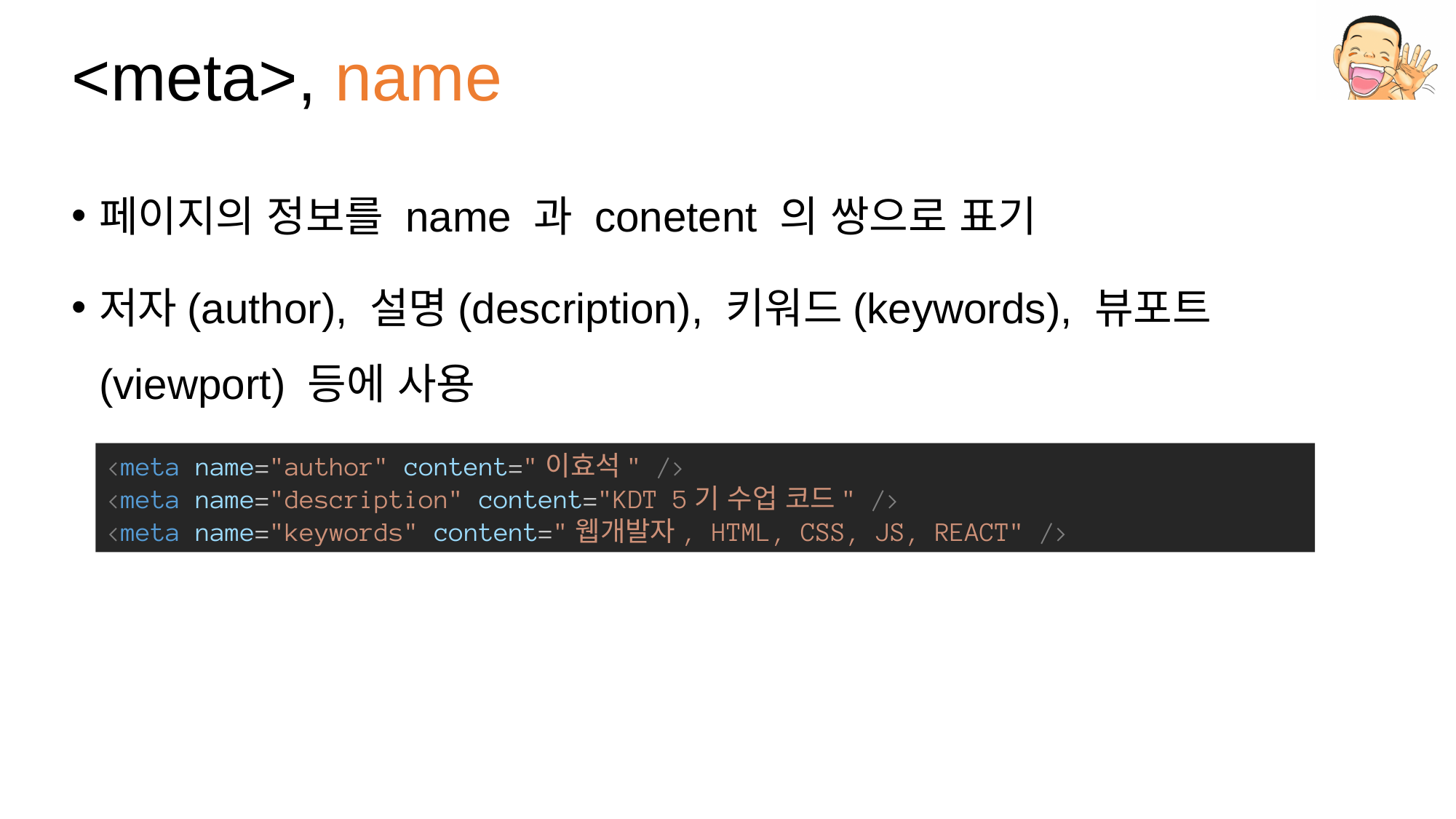

# <meta>, name
페이지의 정보를 name 과 conetent 의 쌍으로 표기
저자(author), 설명(description), 키워드(keywords), 뷰포트(viewport) 등에 사용
<meta name="author" content="이효석" />
<meta name="description" content="KDT 5기 수업 코드" />
<meta name="keywords" content="웹개발자, HTML, CSS, JS, REACT" />